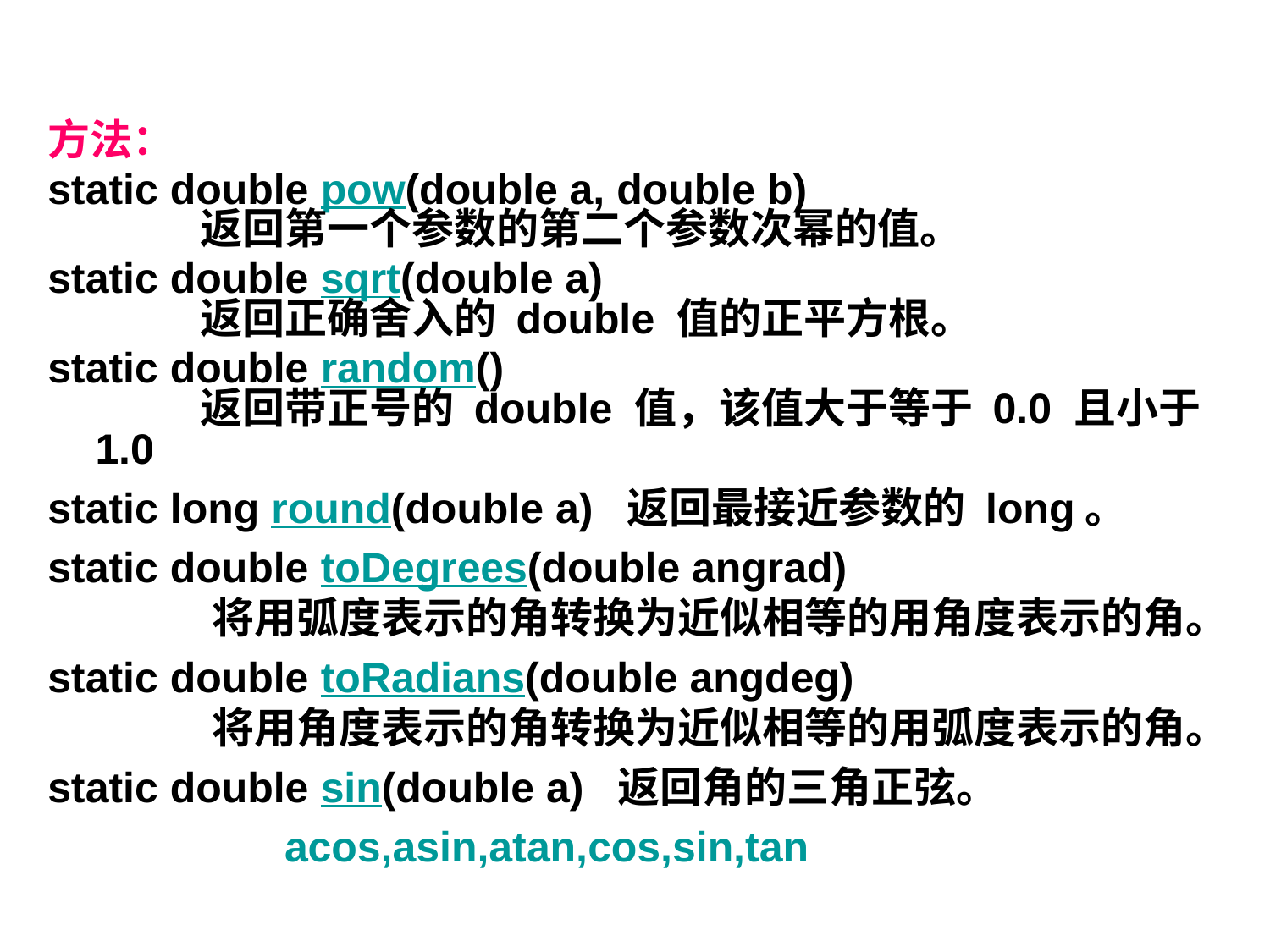

方法：
static double pow(double a, double b)
        返回第一个参数的第二个参数次幂的值。
static double sqrt(double a)
        返回正确舍入的 double 值的正平方根。
static double random()
        返回带正号的 double 值，该值大于等于 0.0 且小于1.0
static long round(double a)  返回最接近参数的 long。
static double toDegrees(double angrad)
         将用弧度表示的角转换为近似相等的用角度表示的角。
static double toRadians(double angdeg)
         将用角度表示的角转换为近似相等的用弧度表示的角。
static double sin(double a)  返回角的三角正弦。
                    acos,asin,atan,cos,sin,tan